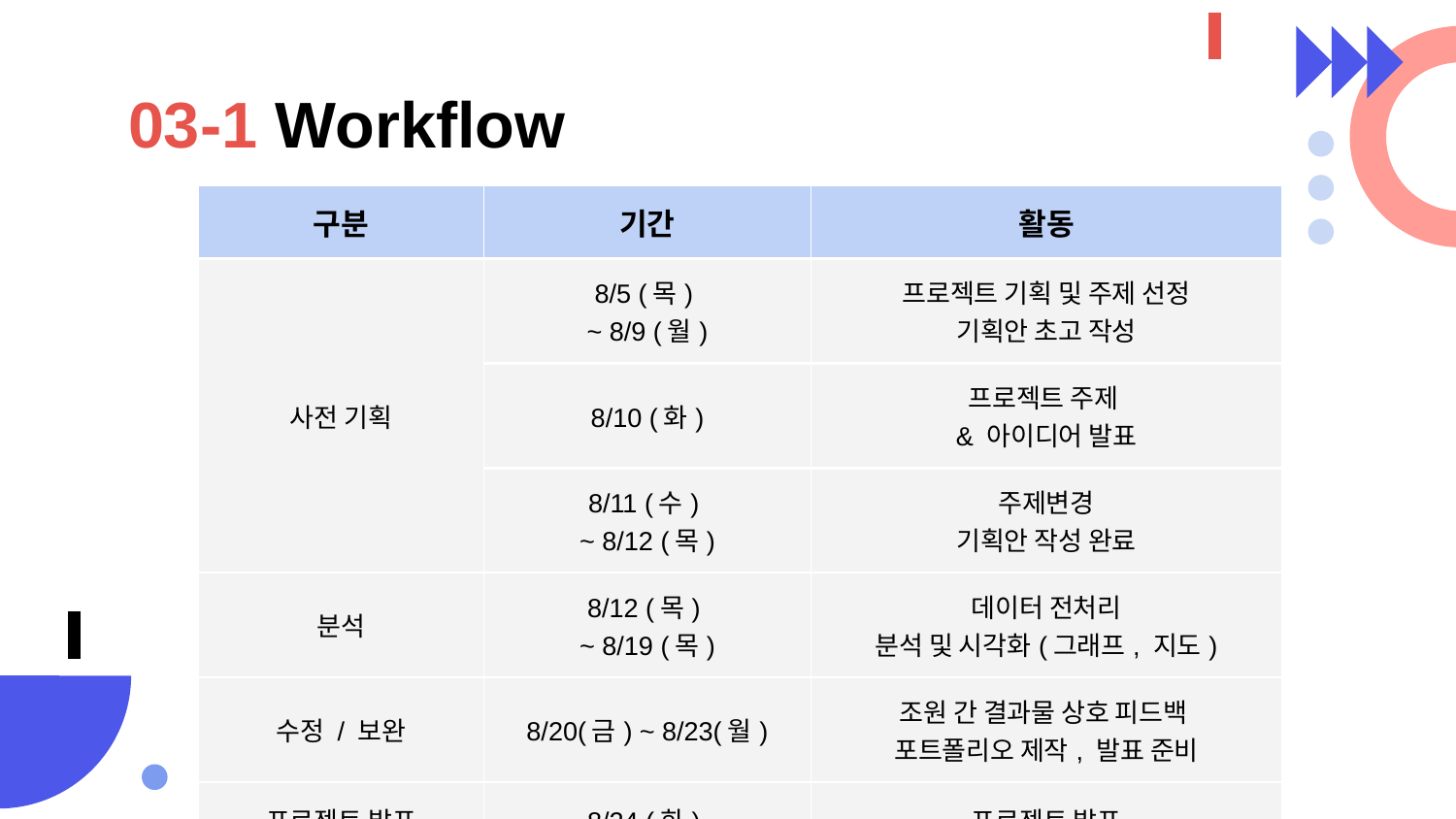

# 03-1 Workflow
| 구분 | 기간 | 활동 |
| --- | --- | --- |
| 사전 기획 | 8/5 (목) ~ 8/9 (월) | 프로젝트 기획 및 주제 선정 기획안 초고 작성 |
|  | 8/10 (화) | 프로젝트 주제 & 아이디어 발표 |
|  | 8/11 (수) ~ 8/12 (목) | 주제변경 기획안 작성 완료 |
| 분석 | 8/12 (목) ~ 8/19 (목) | 데이터 전처리 분석 및 시각화(그래프, 지도) |
| 수정 / 보완 | 8/20(금) ~ 8/23(월) | 조원 간 결과물 상호 피드백 포트폴리오 제작, 발표 준비 |
| 프로젝트 발표 | 8/24 (화) | 프로젝트 발표 |